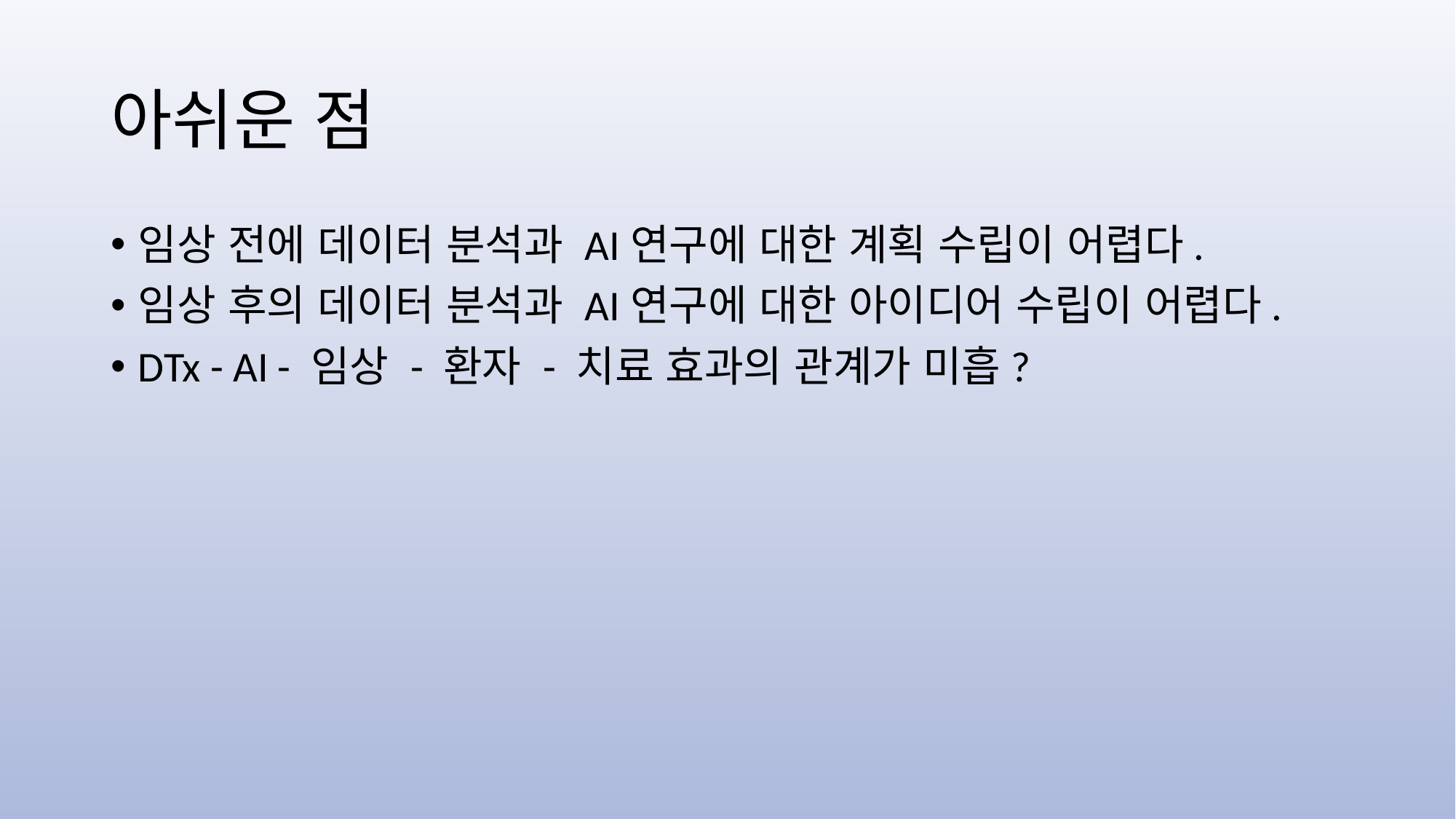

# 아쉬운 점
임상 전에 데이터 분석과 AI연구에 대한 계획 수립이 어렵다.
임상 후의 데이터 분석과 AI연구에 대한 아이디어 수립이 어렵다.
DTx - AI - 임상 - 환자 - 치료 효과의 관계가 미흡?